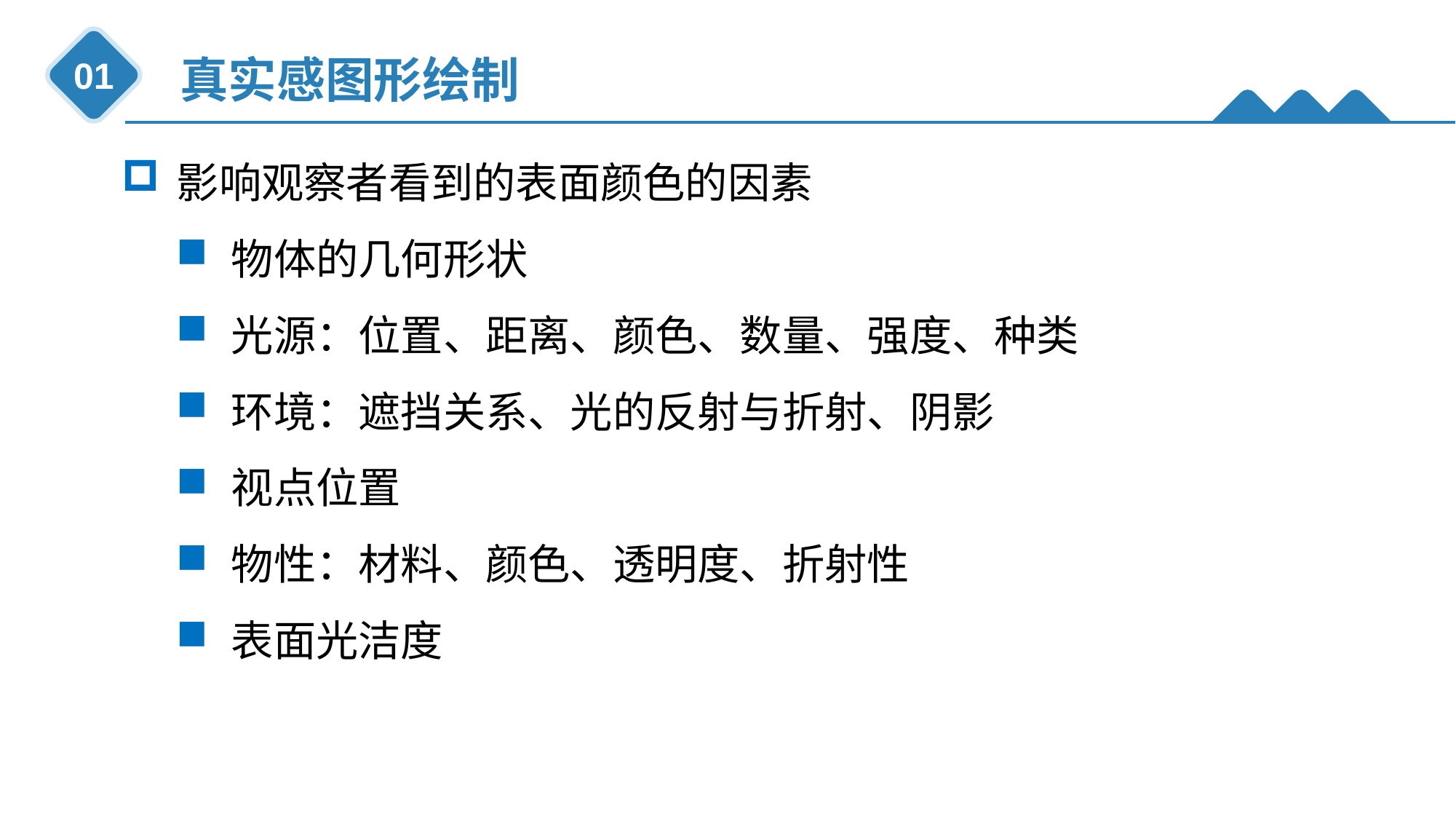

真实感图形绘制
01

影响观察者看到的表面颜色的因素
物体的几何形状
光源：位置、距离、颜色、数量、强度、种类
环境：遮挡关系、光的反射与折射、阴影
视点位置
物性：材料、颜色、透明度、折射性
表面光洁度